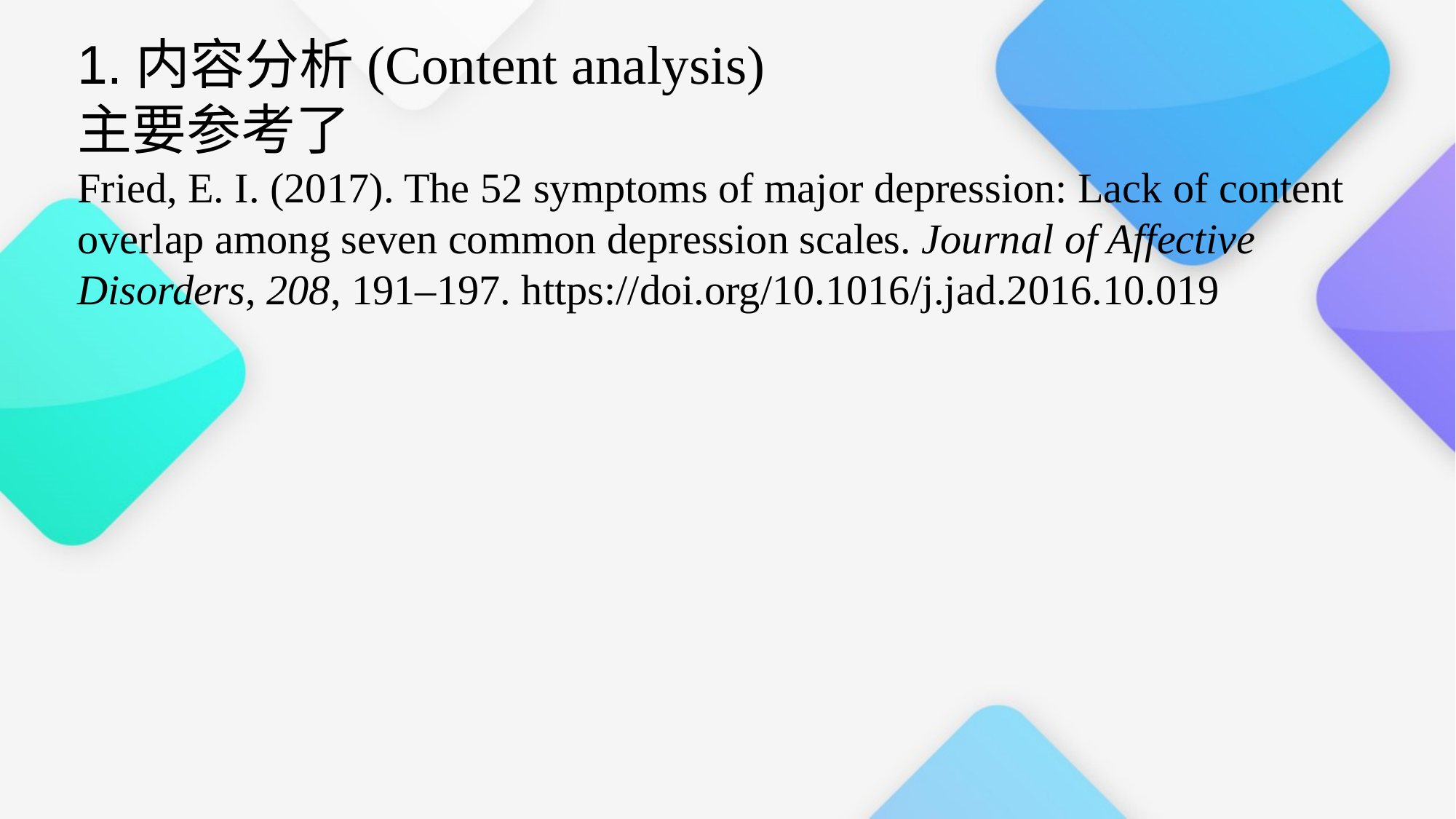

1.内容分析(Content analysis)
主要参考了
Fried, E. I. (2017). The 52 symptoms of major depression: Lack of content overlap among seven common depression scales. Journal of Affective Disorders, 208, 191–197. https://doi.org/10.1016/j.jad.2016.10.019